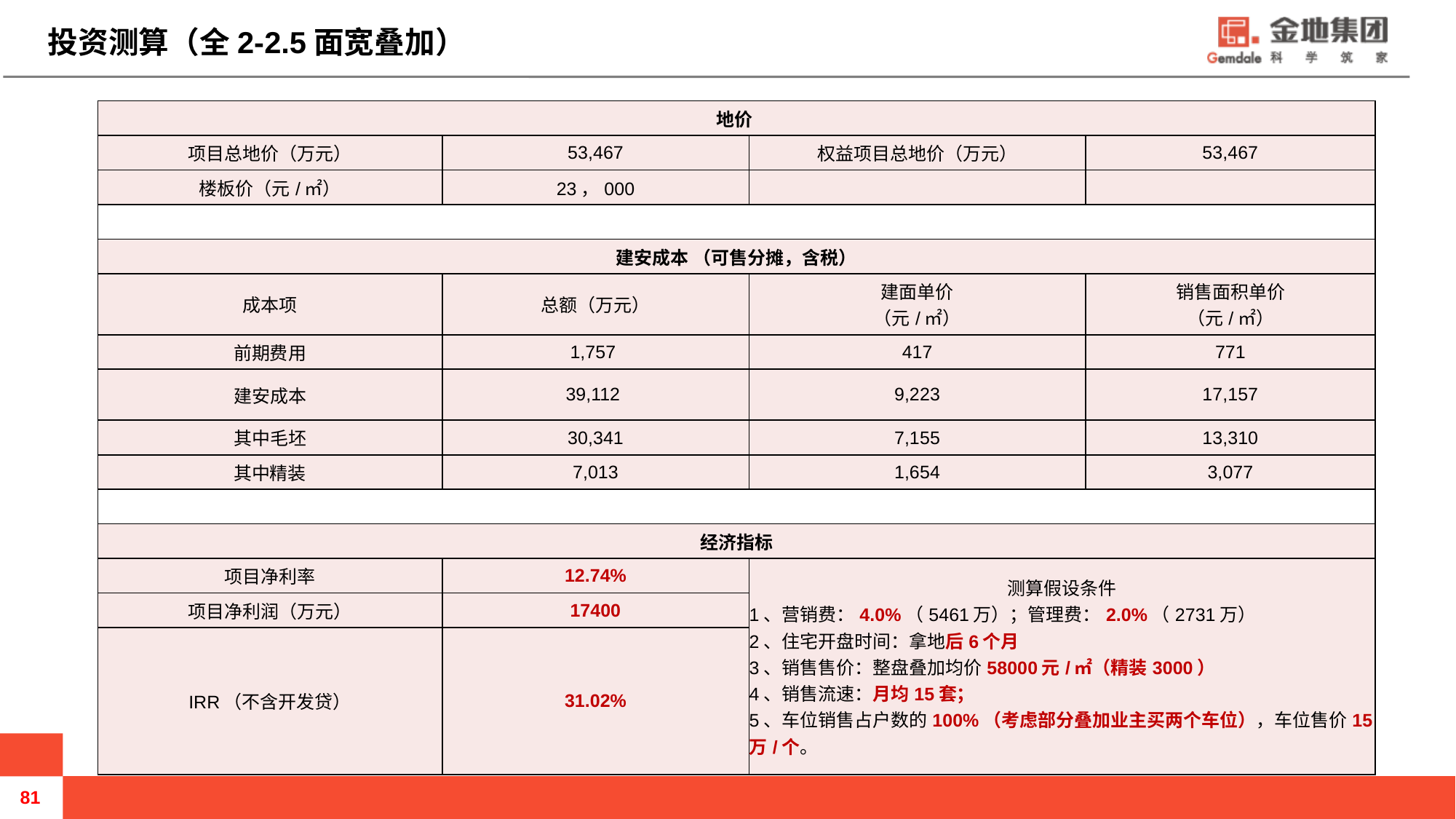

投资测算（全2-2.5面宽叠加）
| 地价 |  |  |  |
| --- | --- | --- | --- |
| 项目总地价（万元） | 53,467 | 权益项目总地价（万元） | 53,467 |
| 楼板价（元/㎡） | 23，000 |  |  |
|  |  |  |  |
| 建安成本 （可售分摊，含税） |  |  |  |
| 成本项 | 总额（万元） | 建面单价 （元/㎡） | 销售面积单价 （元/㎡） |
| 前期费用 | 1,757 | 417 | 771 |
| 建安成本 | 39,112 | 9,223 | 17,157 |
| 其中毛坯 | 30,341 | 7,155 | 13,310 |
| 其中精装 | 7,013 | 1,654 | 3,077 |
|  |  |  |  |
| 经济指标 |  |  |  |
| 项目净利率 | 12.74% | 测算假设条件 1、营销费：4.0%（5461万）；管理费：2.0%（2731万） 2、住宅开盘时间：拿地后6个月 3、销售售价：整盘叠加均价58000元/㎡（精装3000） 4、销售流速：月均15套； 5、车位销售占户数的100%（考虑部分叠加业主买两个车位），车位售价15万/个。 |  |
| 项目净利润（万元） | 17400 |  |  |
| IRR（不含开发贷） | 31.02% |  |  |